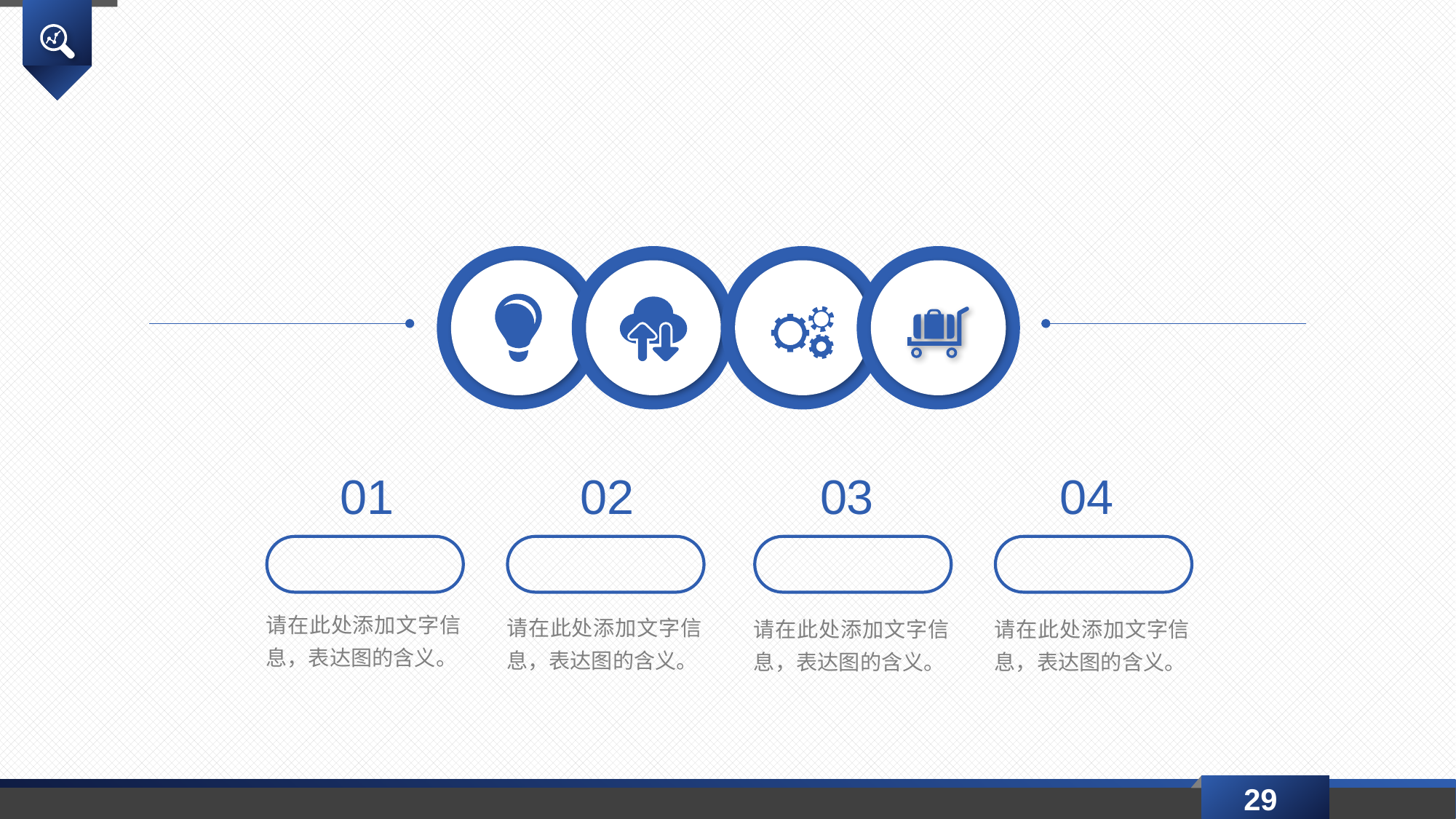

01
02
03
04

请在此处添加文字信息，表达图的含义。
请在此处添加文字信息，表达图的含义。
请在此处添加文字信息，表达图的含义。
请在此处添加文字信息，表达图的含义。

29